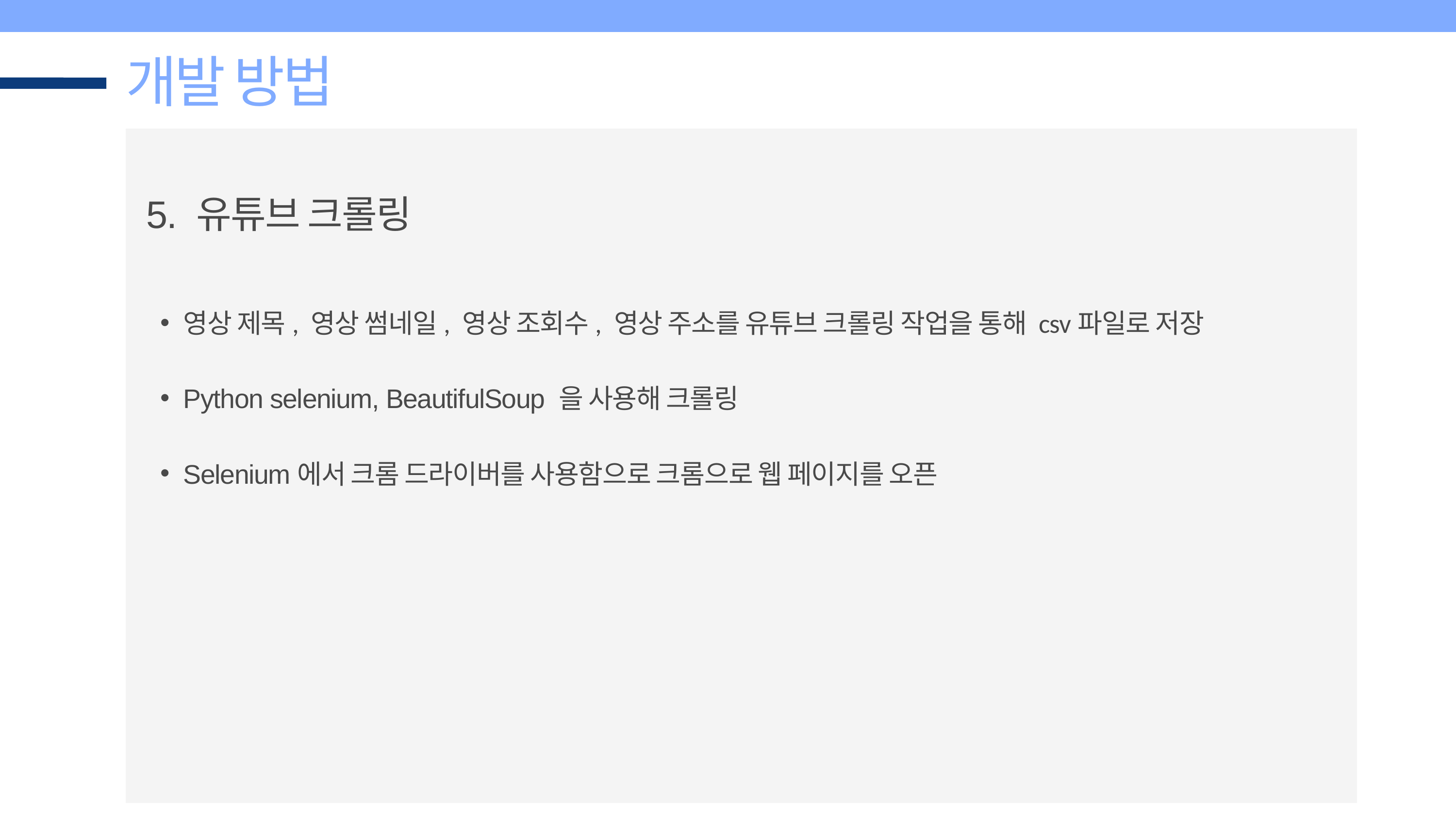

개발 방법

    5. 유튜브 크롤링

영상 제목, 영상 썸네일, 영상 조회수, 영상 주소를 유튜브 크롤링 작업을 통해 csv파일로 저장

Python selenium, BeautifulSoup 을 사용해 크롤링

Selenium에서 크롬 드라이버를 사용함으로 크롬으로 웹 페이지를 오픈